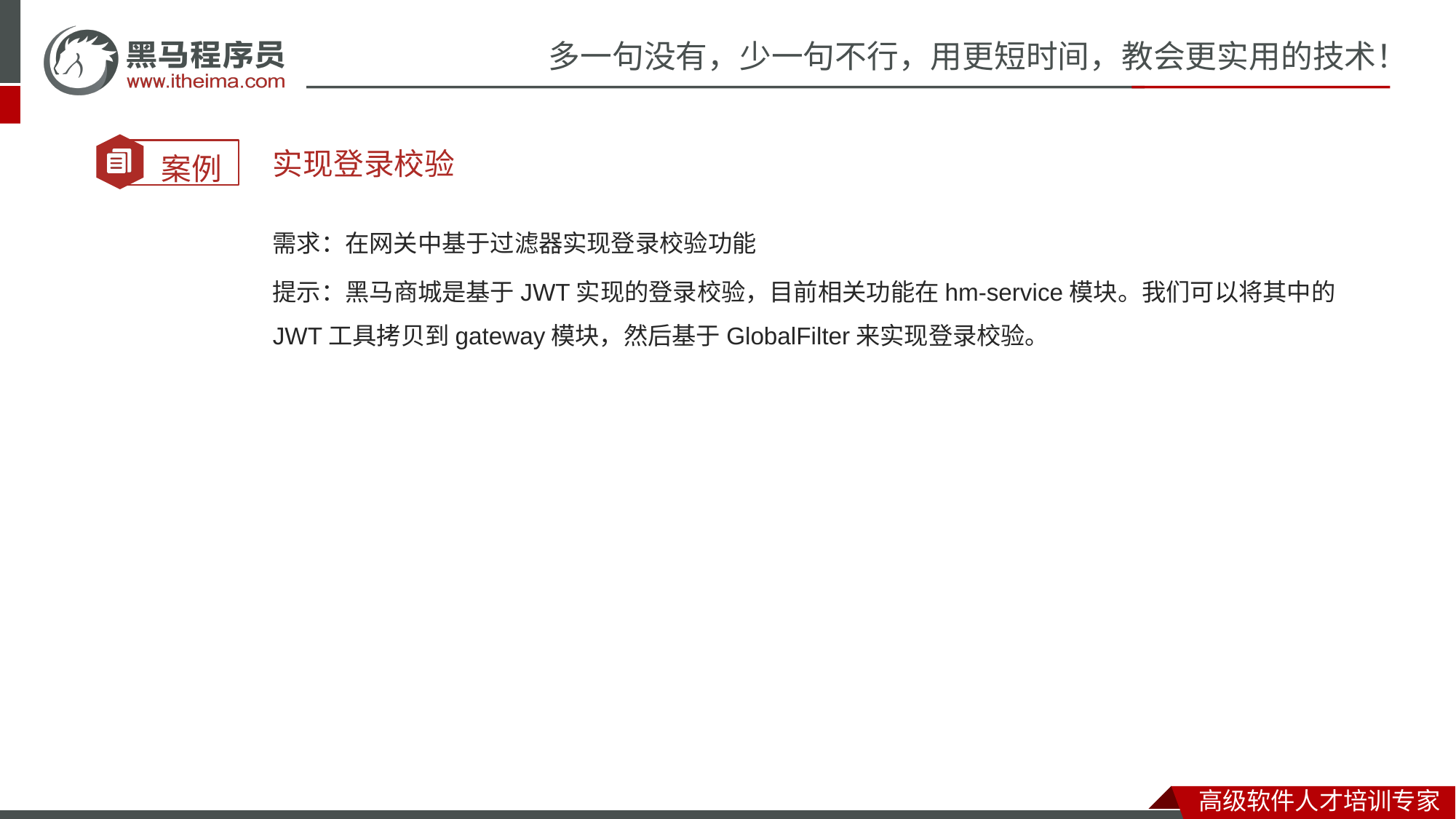

实现登录校验
需求：在网关中基于过滤器实现登录校验功能
提示：黑马商城是基于JWT实现的登录校验，目前相关功能在hm-service模块。我们可以将其中的JWT工具拷贝到gateway模块，然后基于GlobalFilter来实现登录校验。